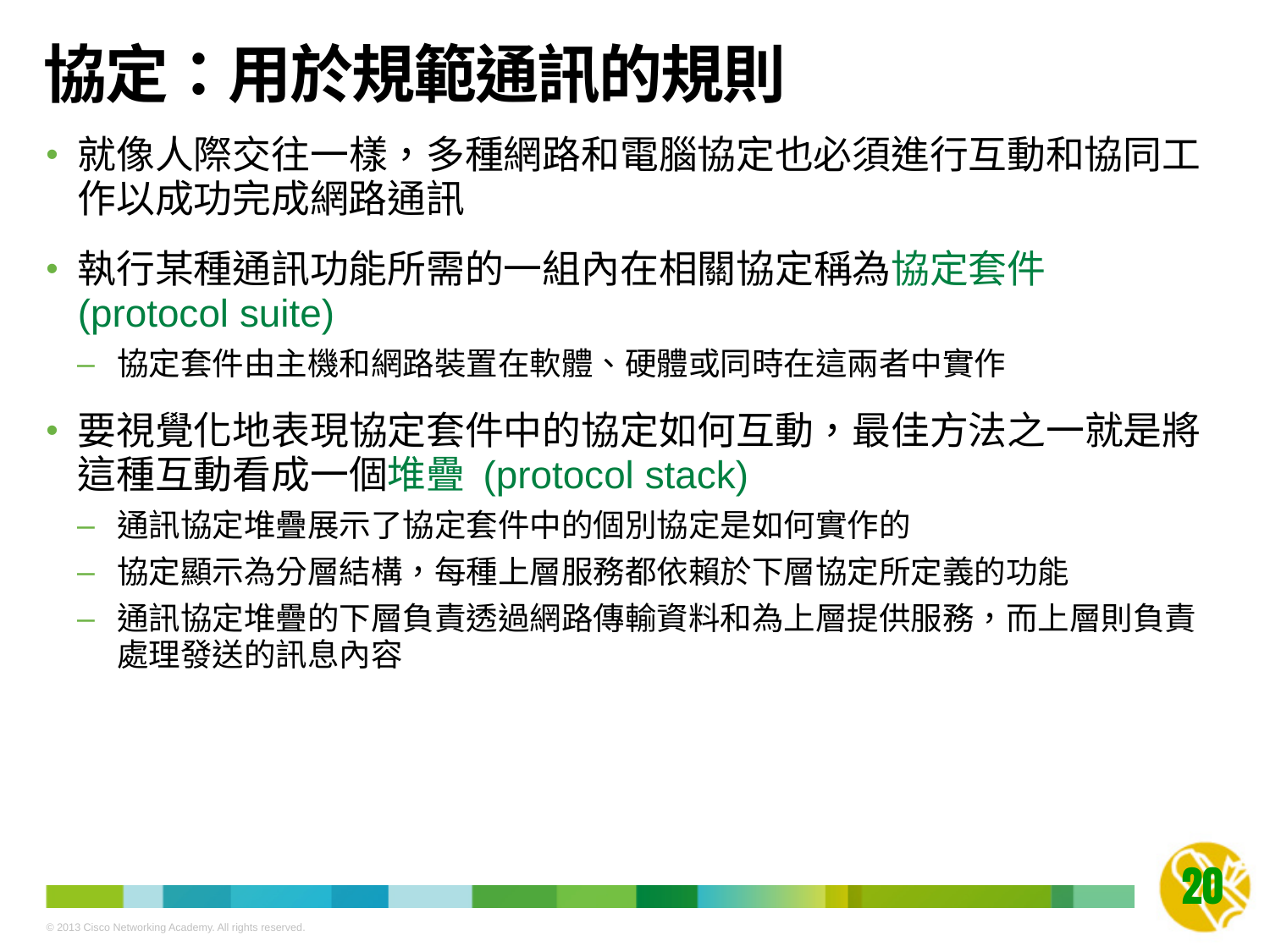

# 協定：用於規範通訊的規則
就像人際交往一樣，多種網路和電腦協定也必須進行互動和協同工作以成功完成網路通訊
執行某種通訊功能所需的一組內在相關協定稱為協定套件 (protocol suite)
協定套件由主機和網路裝置在軟體、硬體或同時在這兩者中實作
要視覺化地表現協定套件中的協定如何互動，最佳方法之一就是將這種互動看成一個堆疊 (protocol stack)
通訊協定堆疊展示了協定套件中的個別協定是如何實作的
協定顯示為分層結構，每種上層服務都依賴於下層協定所定義的功能
通訊協定堆疊的下層負責透過網路傳輸資料和為上層提供服務，而上層則負責處理發送的訊息內容